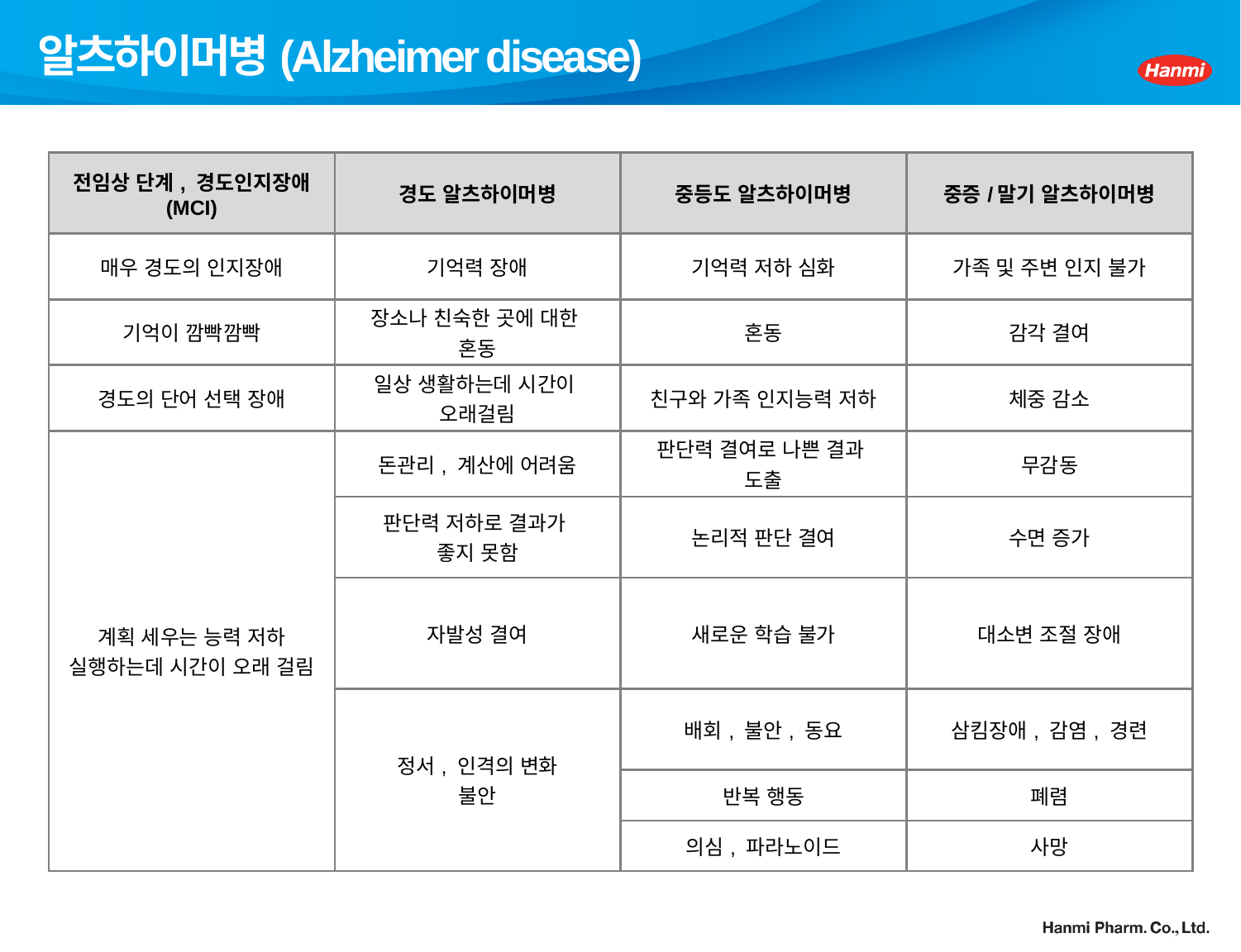

# 알츠하이머병(Alzheimer disease)
| 전임상 단계, 경도인지장애 (MCI) | 경도 알츠하이머병 | 중등도 알츠하이머병 | 중증/말기 알츠하이머병 |
| --- | --- | --- | --- |
| 매우 경도의 인지장애 | 기억력 장애 | 기억력 저하 심화 | 가족 및 주변 인지 불가 |
| 기억이 깜빡깜빡 | 장소나 친숙한 곳에 대한 혼동 | 혼동 | 감각 결여 |
| 경도의 단어 선택 장애 | 일상 생활하는데 시간이 오래걸림 | 친구와 가족 인지능력 저하 | 체중 감소 |
| 계획 세우는 능력 저하 실행하는데 시간이 오래 걸림 | 돈관리, 계산에 어려움 | 판단력 결여로 나쁜 결과 도출 | 무감동 |
|  | 판단력 저하로 결과가 좋지 못함 | 논리적 판단 결여 | 수면 증가 |
|  | 자발성 결여 | 새로운 학습 불가 | 대소변 조절 장애 |
|  | 정서, 인격의 변화 불안 | 배회, 불안, 동요 | 삼킴장애, 감염, 경련 |
|  |  | 반복 행동 | 폐렴 |
|  |  | 의심, 파라노이드 | 사망 |